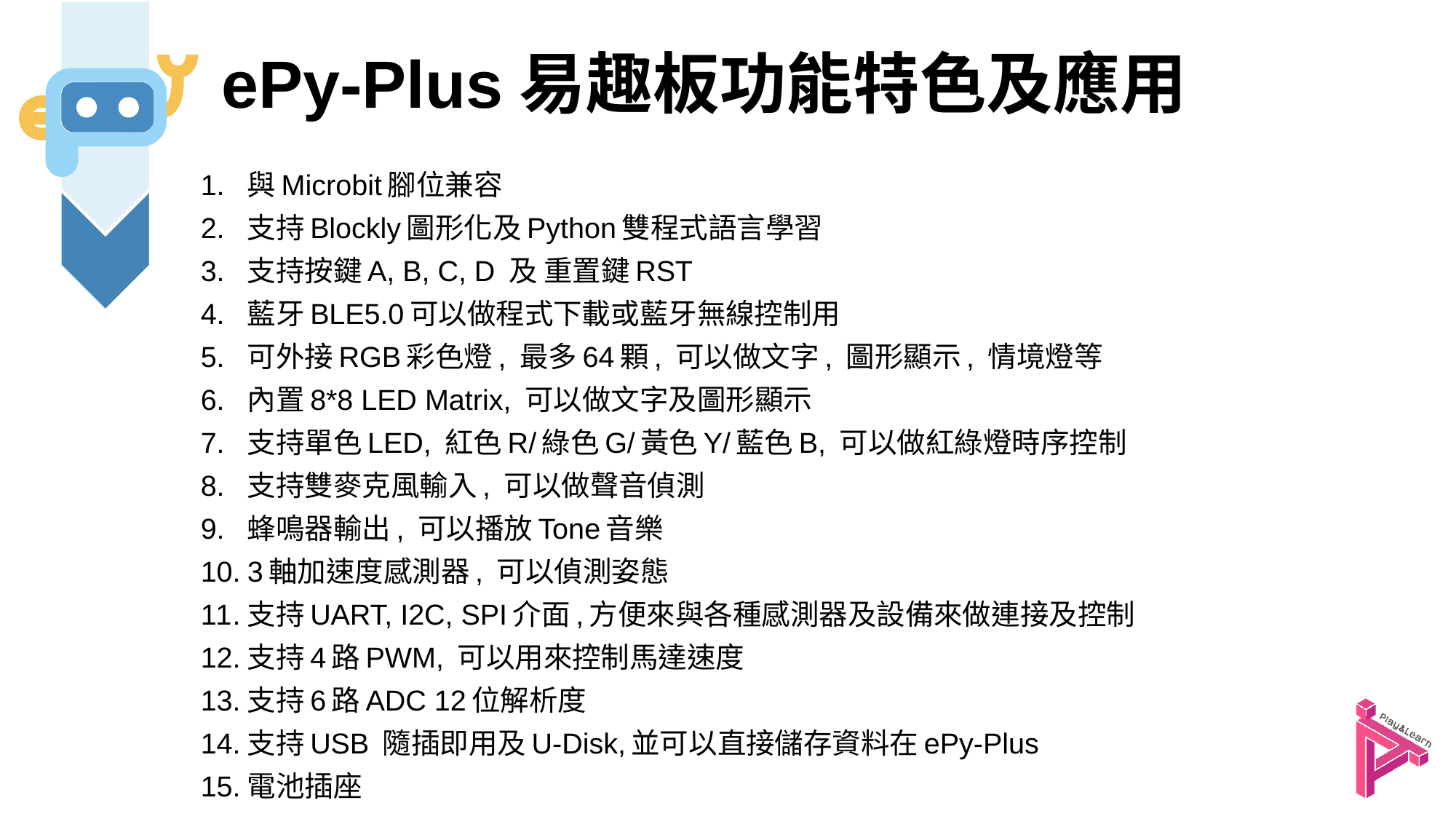

# ePy-Plus易趣板功能特色及應用
與Microbit腳位兼容
支持Blockly圖形化及Python雙程式語言學習
支持按鍵A, B, C, D 及 重置鍵RST
藍牙BLE5.0可以做程式下載或藍牙無線控制用
可外接RGB彩色燈, 最多64顆, 可以做文字, 圖形顯示, 情境燈等
內置8*8 LED Matrix, 可以做文字及圖形顯示
支持單色LED, 紅色R/綠色G/黃色Y/藍色B, 可以做紅綠燈時序控制
支持雙麥克風輸入, 可以做聲音偵測
蜂鳴器輸出, 可以播放Tone音樂
3軸加速度感測器, 可以偵測姿態
支持UART, I2C, SPI介面,方便來與各種感測器及設備來做連接及控制
支持4路PWM, 可以用來控制馬達速度
支持6路ADC 12位解析度
支持USB 隨插即用及U-Disk,並可以直接儲存資料在ePy-Plus
電池插座